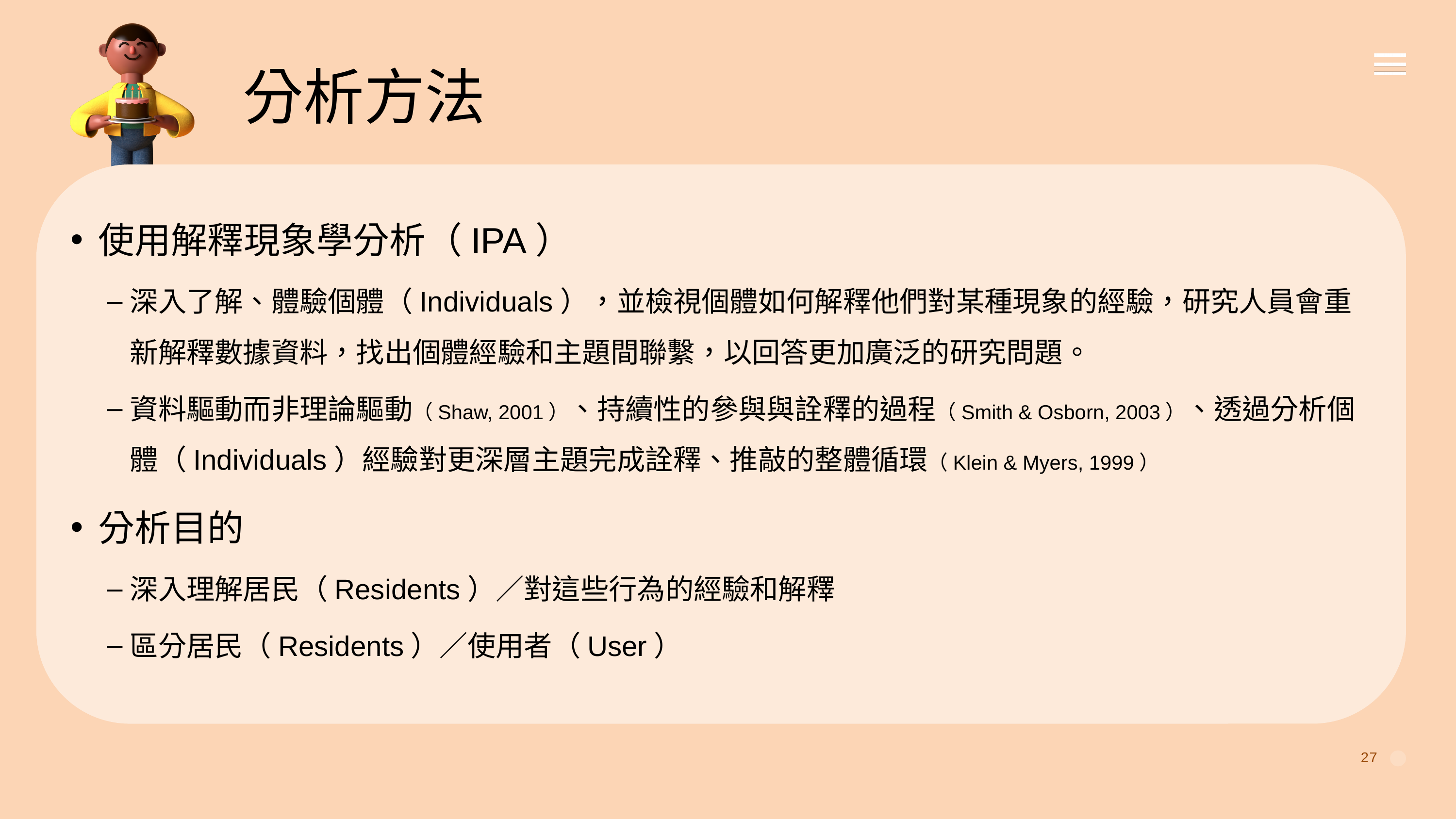

分析方法

使用解釋現象學分析（IPA）
深入了解、體驗個體（Individuals），並檢視個體如何解釋他們對某種現象的經驗，研究人員會重新解釋數據資料，找出個體經驗和主題間聯繫，以回答更加廣泛的研究問題。
資料驅動而非理論驅動（Shaw, 2001）、持續性的參與與詮釋的過程（Smith & Osborn, 2003）、透過分析個體（Individuals）經驗對更深層主題完成詮釋、推敲的整體循環（Klein & Myers, 1999）
分析目的
深入理解居民（Residents）／對這些行為的經驗和解釋
區分居民（Residents）／使用者（User）

27